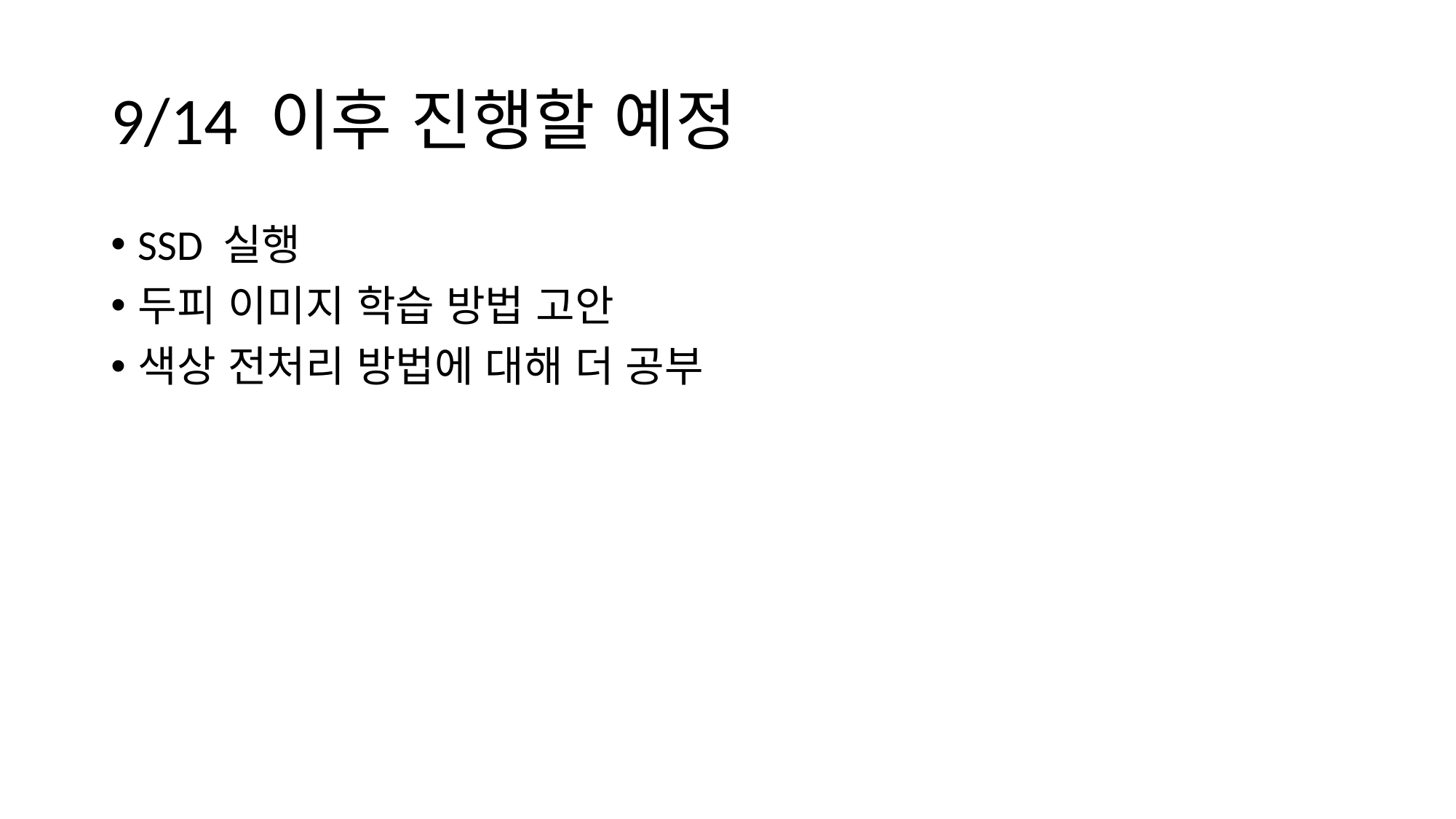

# 9/14 이후 진행할 예정
SSD 실행
두피 이미지 학습 방법 고안
색상 전처리 방법에 대해 더 공부